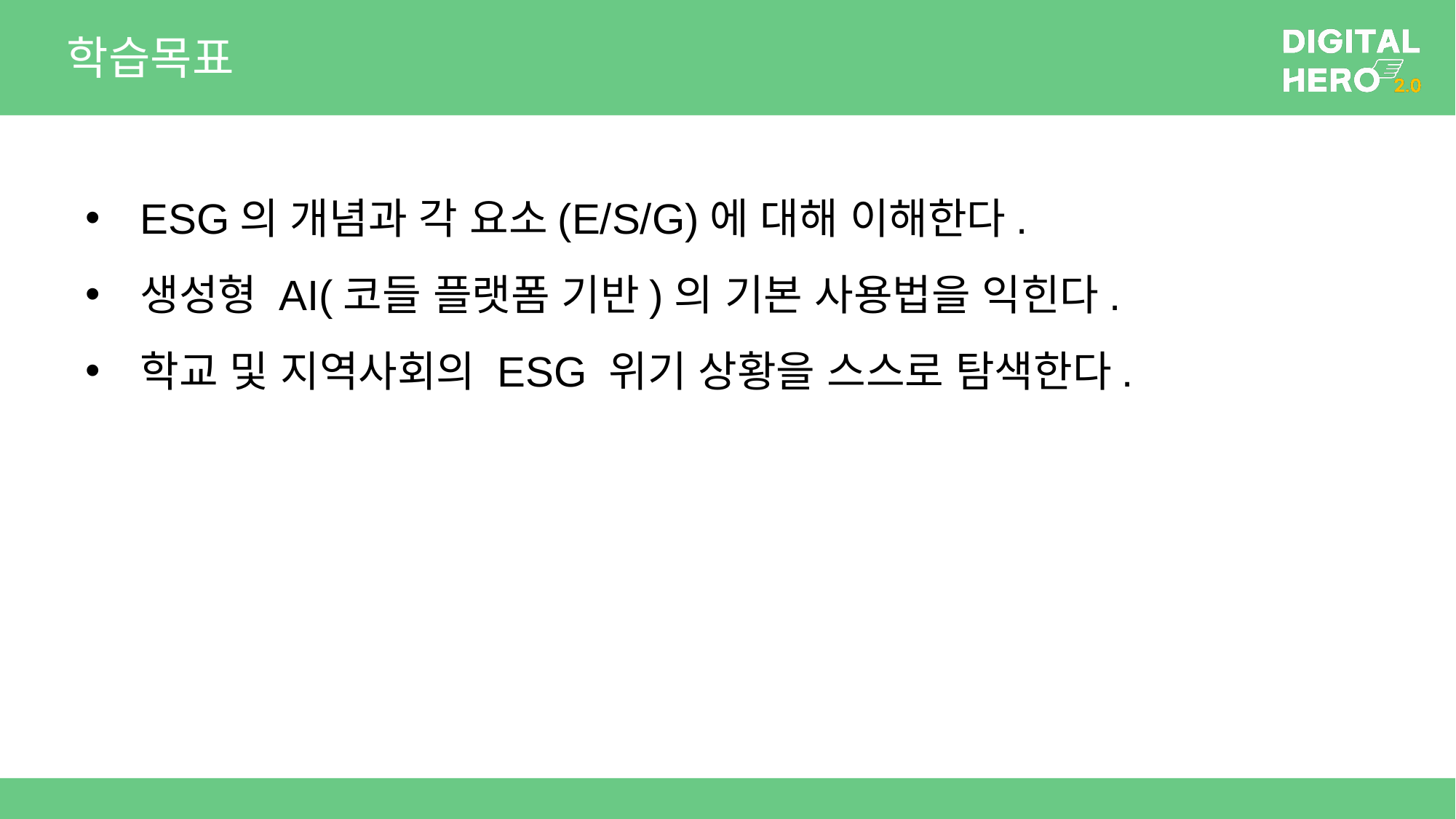

# 학습목표
ESG의 개념과 각 요소(E/S/G)에 대해 이해한다.
생성형 AI(코들 플랫폼 기반)의 기본 사용법을 익힌다.
학교 및 지역사회의 ESG 위기 상황을 스스로 탐색한다.